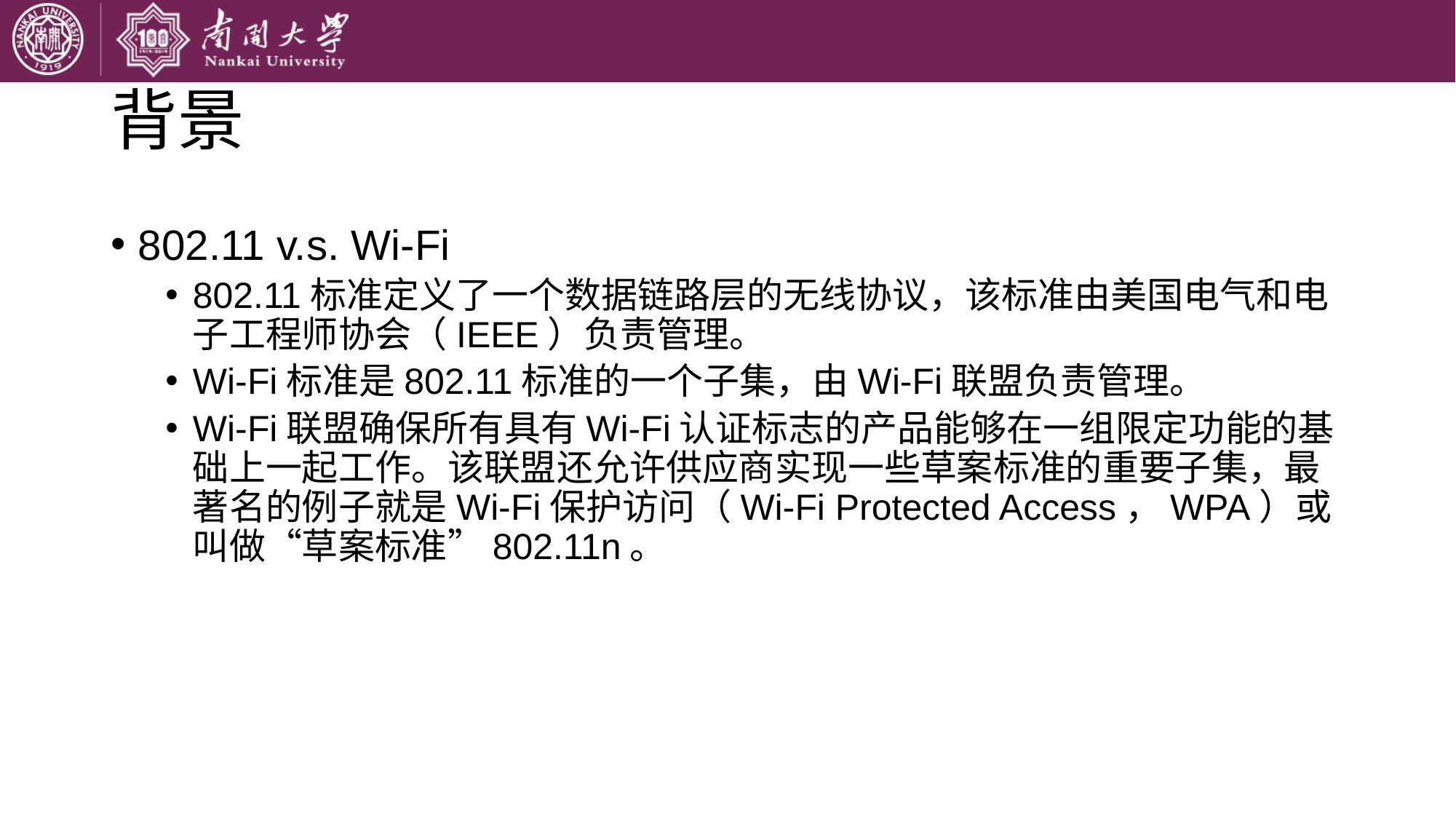

# 背景
802.11 v.s. Wi-Fi
802.11标准定义了一个数据链路层的无线协议，该标准由美国电气和电子工程师协会（IEEE）负责管理。
Wi-Fi标准是802.11标准的一个子集，由Wi-Fi联盟负责管理。
Wi-Fi联盟确保所有具有Wi-Fi认证标志的产品能够在一组限定功能的基础上一起工作。该联盟还允许供应商实现一些草案标准的重要子集，最著名的例子就是Wi-Fi保护访问（Wi-Fi Protected Access，WPA）或叫做“草案标准”802.11n。